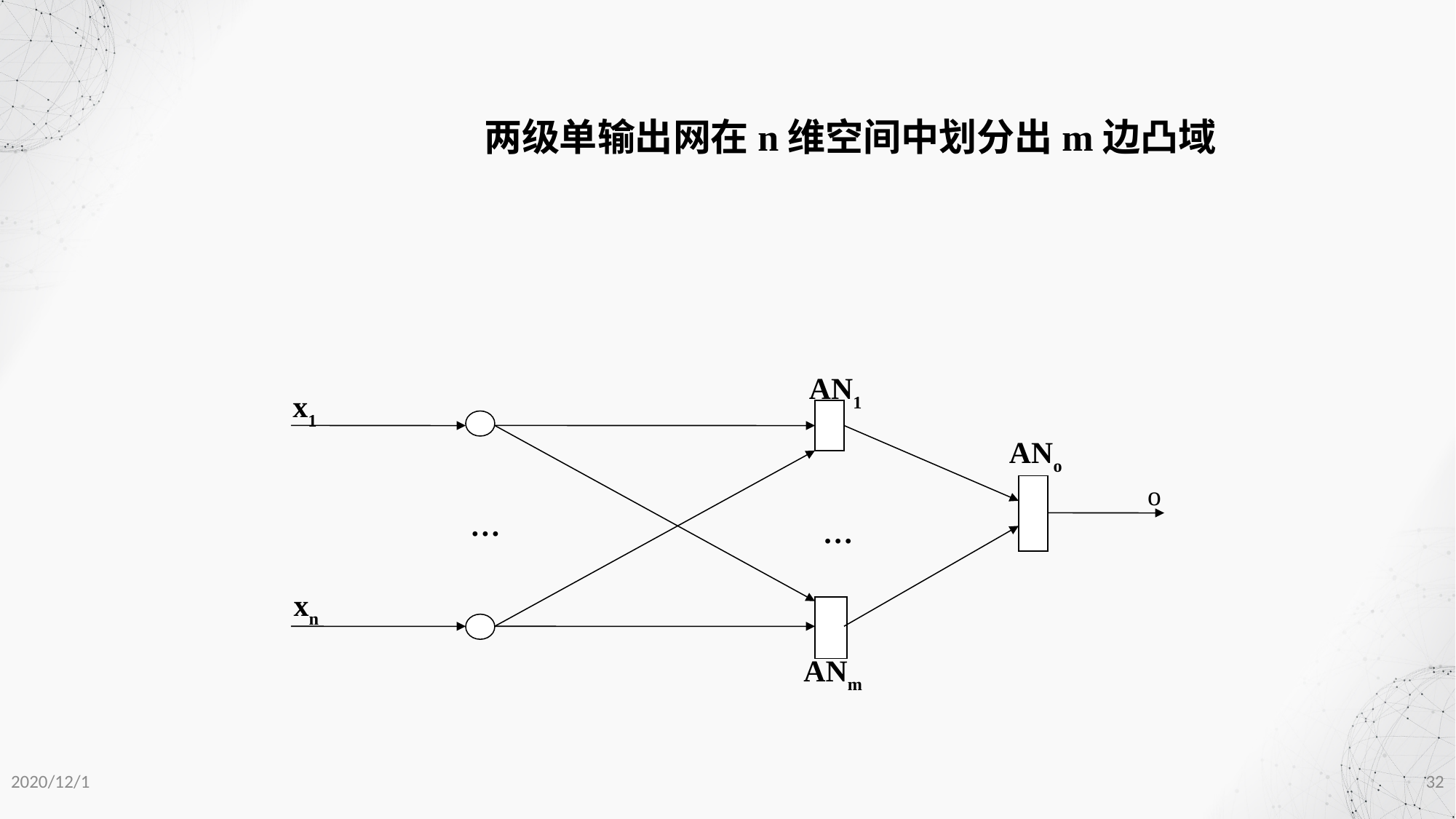

两级单输出网在n维空间中划分出m边凸域
AN1
x1

ANo
…
…
xn
ANm
o
2020/12/1
32